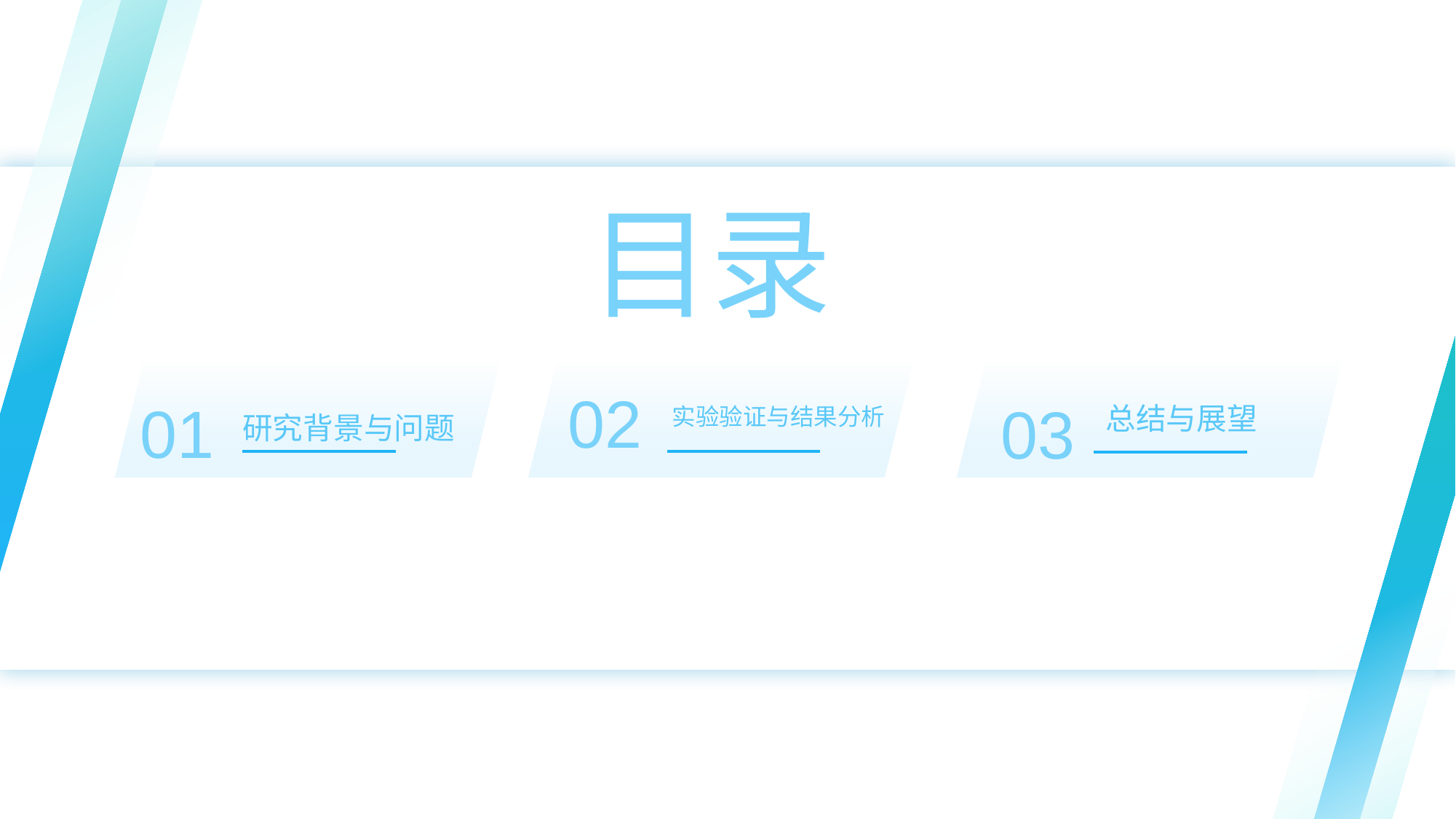

目录

02
实验验证与结果分析
总结与展望
01
03
研究背景与问题